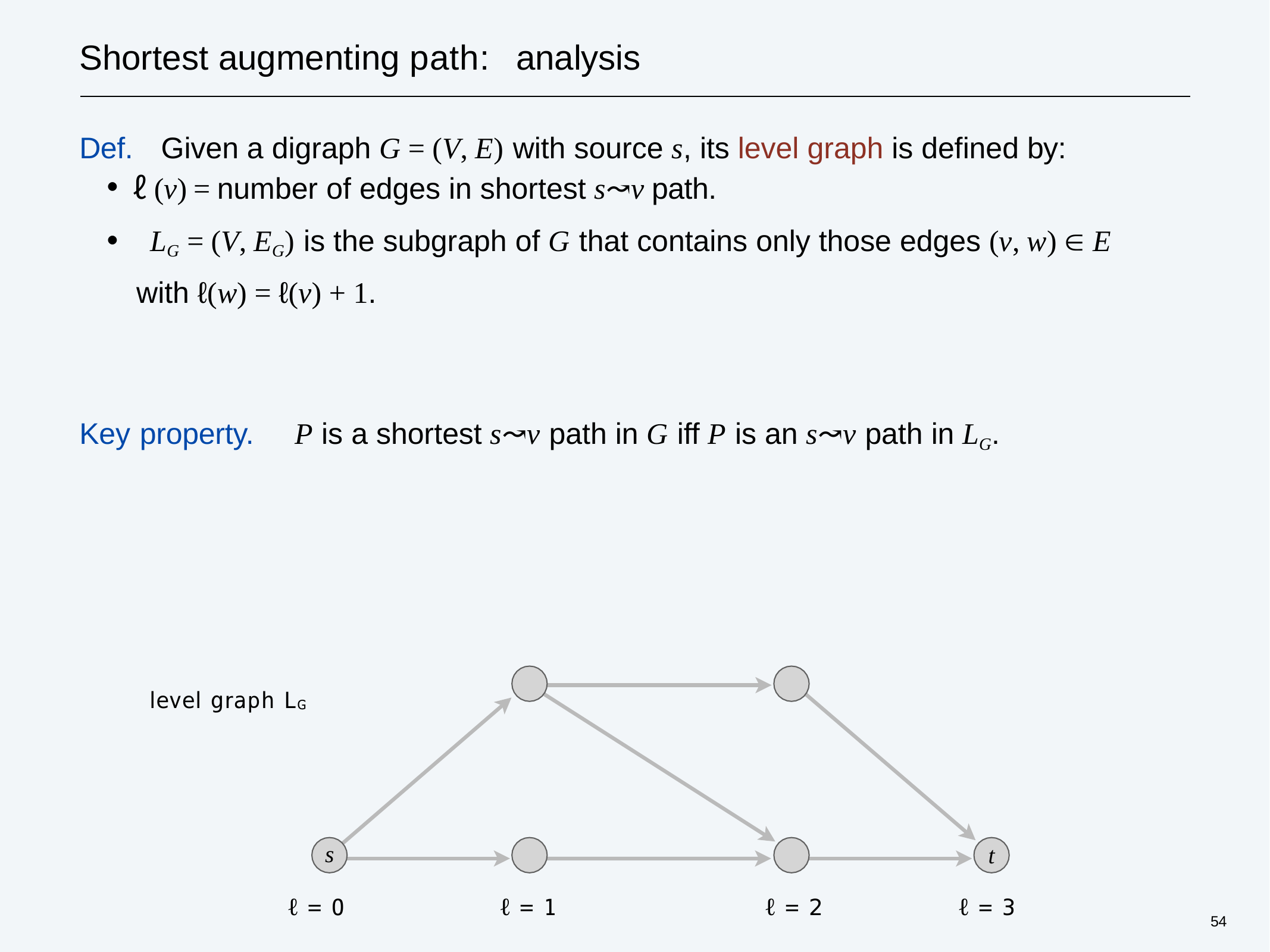

# Shortest augmenting path:	analysis
Def.	Given a digraph G = (V, E) with source s, its level graph is defined by:
・ℓ(v) = number of edges in shortest s↝v path.
・LG = (V, EG) is the subgraph of G that contains only those edges (v, w) ∈ E
with ℓ(w) = ℓ(v) + 1.
Key property.
P is a shortest s↝v path in G iff P is an s↝v path in LG.

level graph LG

s
t
ℓ = 0
ℓ = 1
ℓ = 2
ℓ = 3
54